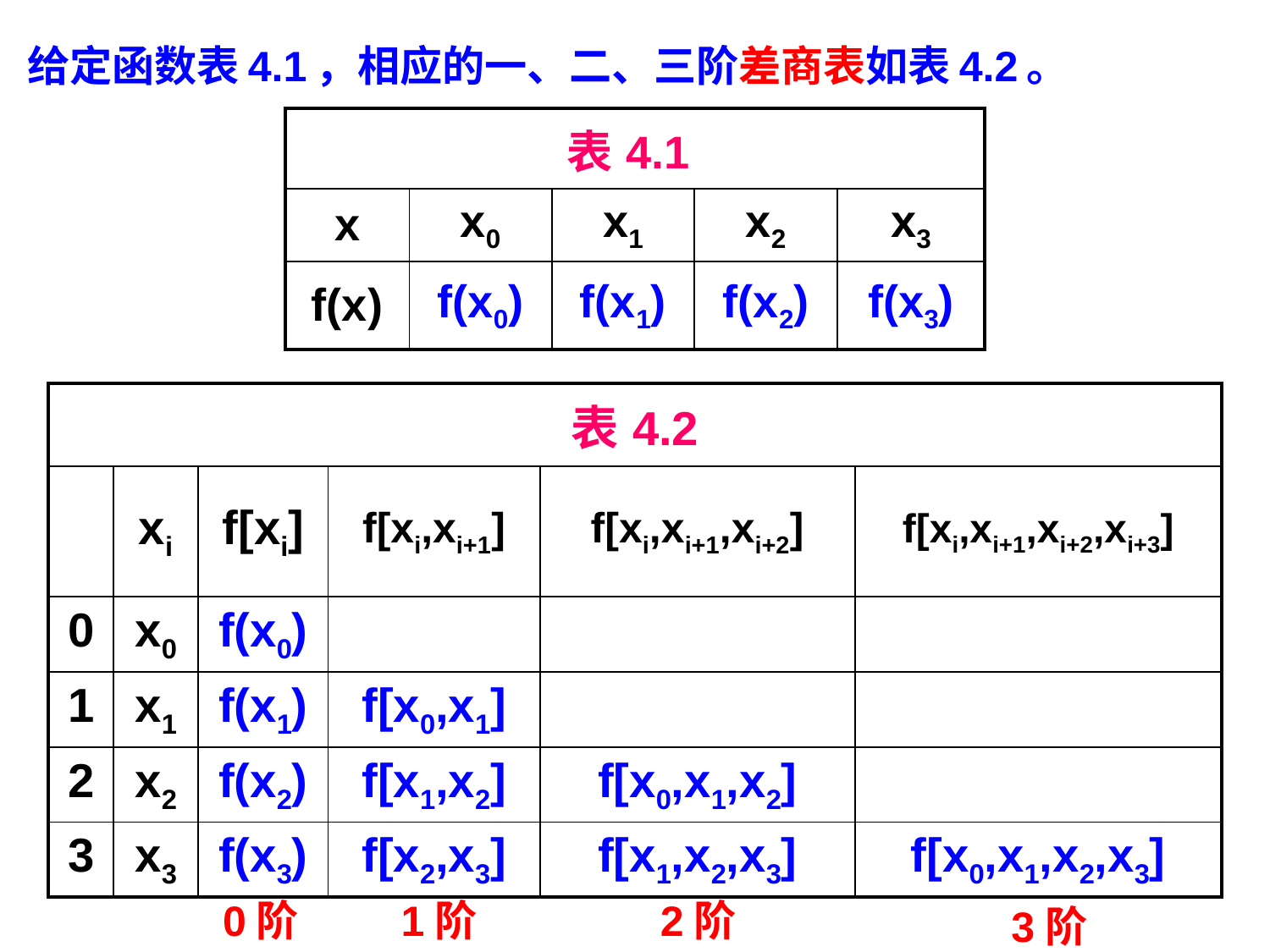

给定函数表4.1，相应的一、二、三阶差商表如表4.2。
| 表4.1 |  |  |  |  |
| --- | --- | --- | --- | --- |
| x | x0 | x1 | x2 | x3 |
| f(x) | f(x0) | f(x1) | f(x2) | f(x3) |
| 表4.2 |  |  |  |  |  |
| --- | --- | --- | --- | --- | --- |
|  | xi | f[xi] | f[xi,xi+1] | f[xi,xi+1,xi+2] | f[xi,xi+1,xi+2,xi+3] |
| 0 | x0 | f(x0) |  |  |  |
| 1 | x1 | f(x1) | f[x0,x1] |  |  |
| 2 | x2 | f(x2) | f[x1,x2] | f[x0,x1,x2] |  |
| 3 | x3 | f(x3) | f[x2,x3] | f[x1,x2,x3] | f[x0,x1,x2,x3] |
0阶
1阶
2阶
3阶